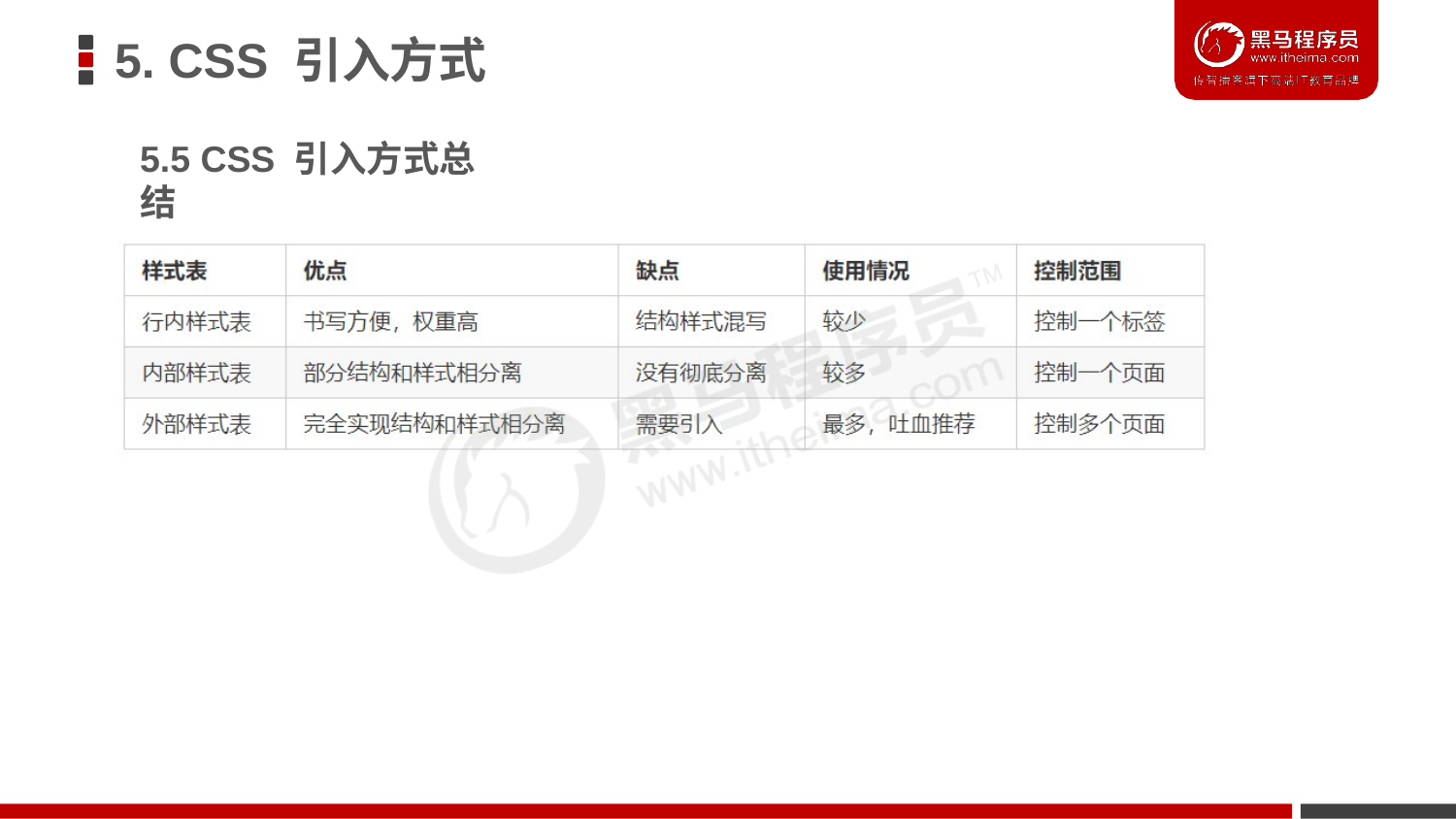

# 5. CSS 引入方式
5.5 CSS 引入方式总结